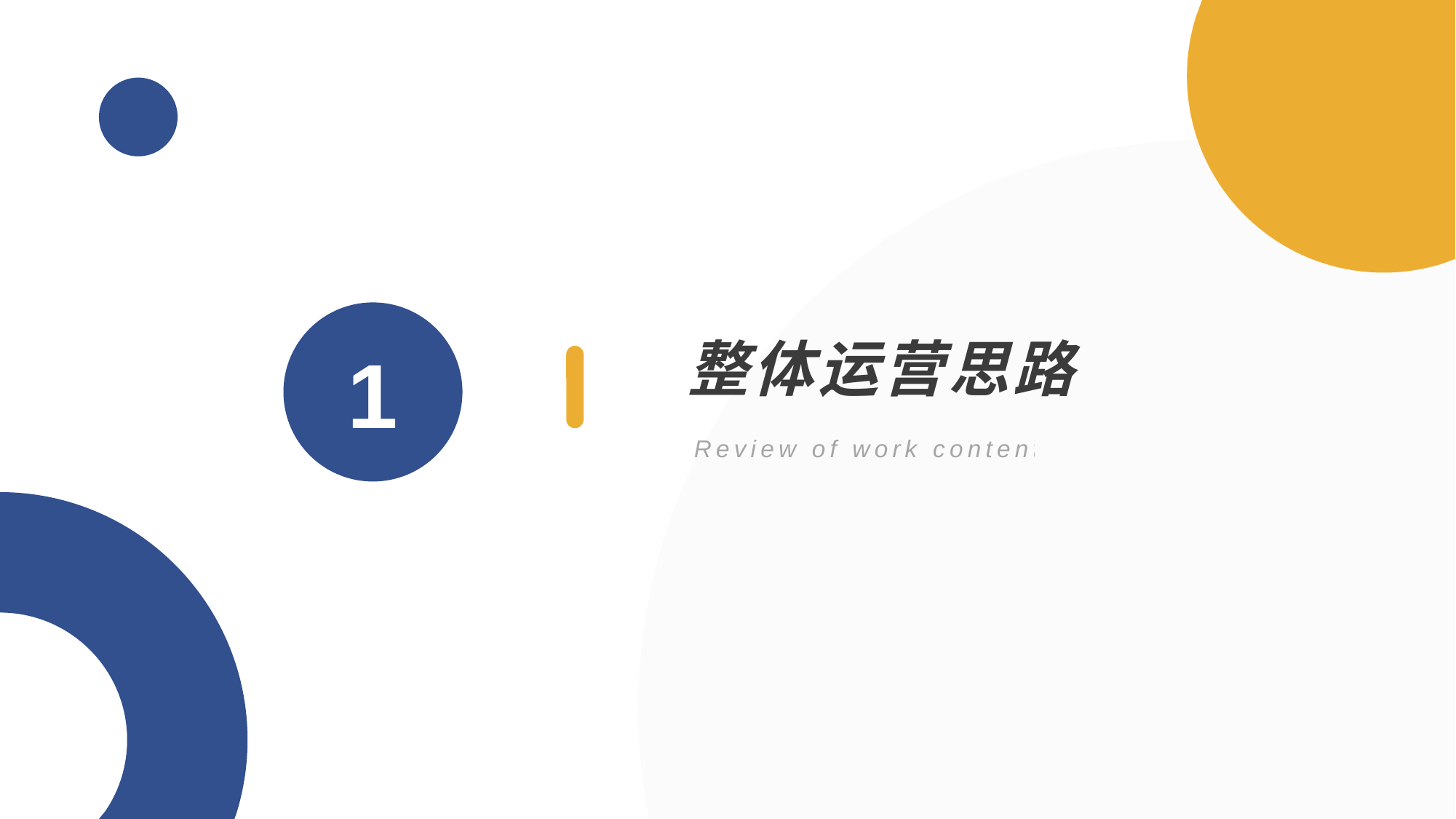

1
整体运营思路

Review of work contents details